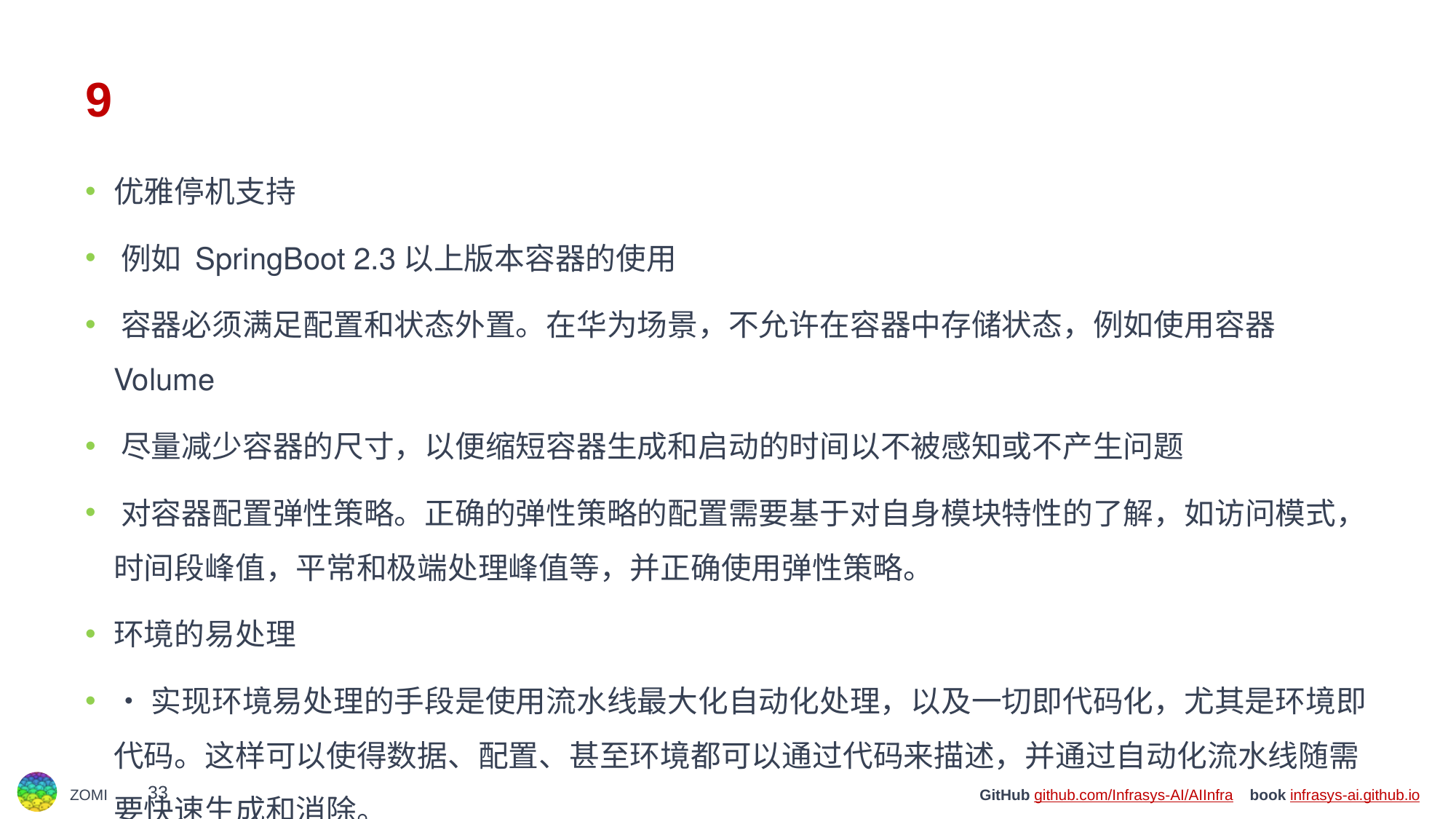

# 9
优雅停机支持
﻿﻿例如 SpringBoot 2.3以上版本容器的使用
﻿﻿容器必须满足配置和状态外置。在华为场景，不允许在容器中存储状态，例如使用容器
Volume
﻿尽量减少容器的尺寸，以便缩短容器生成和启动的时间以不被感知或不产生问题
﻿对容器配置弹性策略。正确的弹性策略的配置需要基于对自身模块特性的了解，如访问模式，时间段峰值，平常和极端处理峰值等，并正确使用弹性策略。
环境的易处理
•实现环境易处理的手段是使用流水线最大化自动化处理，以及一切即代码化，尤其是环境即代码。这样可以使得数据、配置、甚至环境都可以通过代码来描述，并通过自动化流水线随需要快速生成和消除。